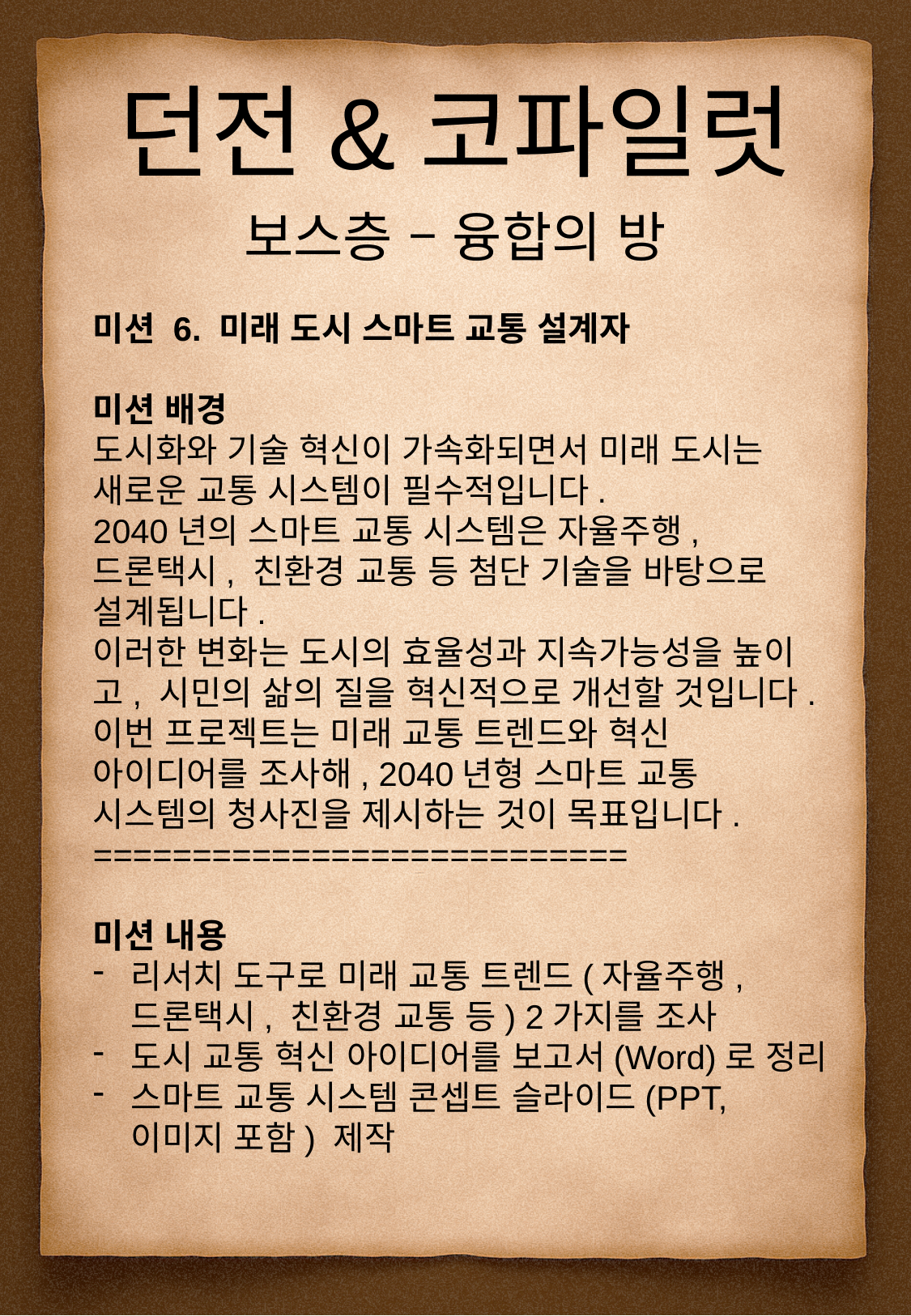

던전&코파일럿
보스층 – 융합의 방
미션 6. 미래 도시 스마트 교통 설계자

미션 배경
도시화와 기술 혁신이 가속화되면서 미래 도시는 새로운 교통 시스템이 필수적입니다.
2040년의 스마트 교통 시스템은 자율주행, 드론택시, 친환경 교통 등 첨단 기술을 바탕으로 설계됩니다.
이러한 변화는 도시의 효율성과 지속가능성을 높이고, 시민의 삶의 질을 혁신적으로 개선할 것입니다.
이번 프로젝트는 미래 교통 트렌드와 혁신 아이디어를 조사해, 2040년형 스마트 교통 시스템의 청사진을 제시하는 것이 목표입니다.
===========================

미션 내용
리서치 도구로 미래 교통 트렌드(자율주행, 드론택시, 친환경 교통 등) 2가지를 조사
도시 교통 혁신 아이디어를 보고서(Word)로 정리
스마트 교통 시스템 콘셉트 슬라이드(PPT, 이미지 포함) 제작